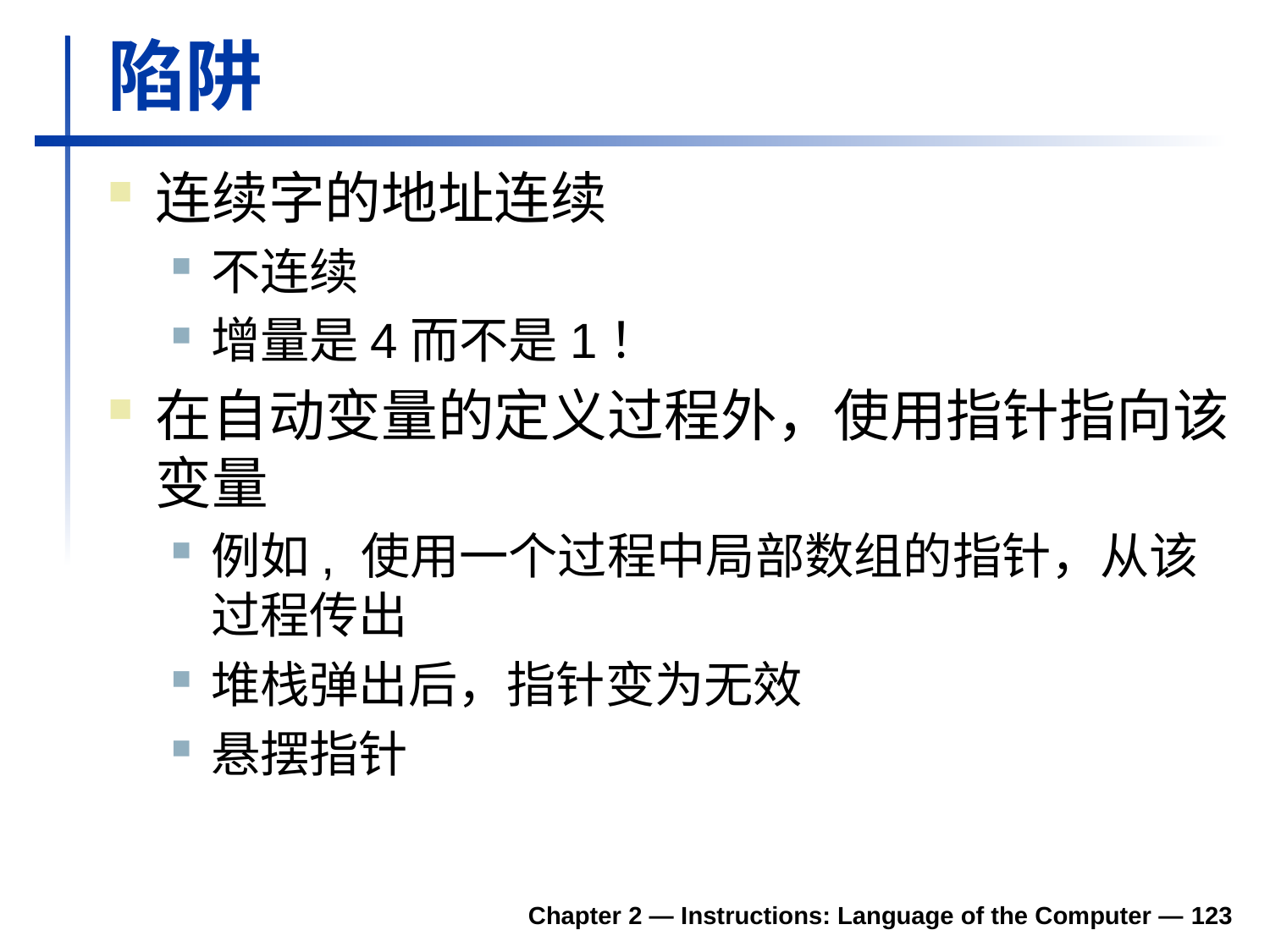

# 陷阱
连续字的地址连续
不连续
增量是4而不是1！
在自动变量的定义过程外，使用指针指向该变量
例如, 使用一个过程中局部数组的指针，从该过程传出
堆栈弹出后，指针变为无效
悬摆指针
Chapter 2 — Instructions: Language of the Computer — 123